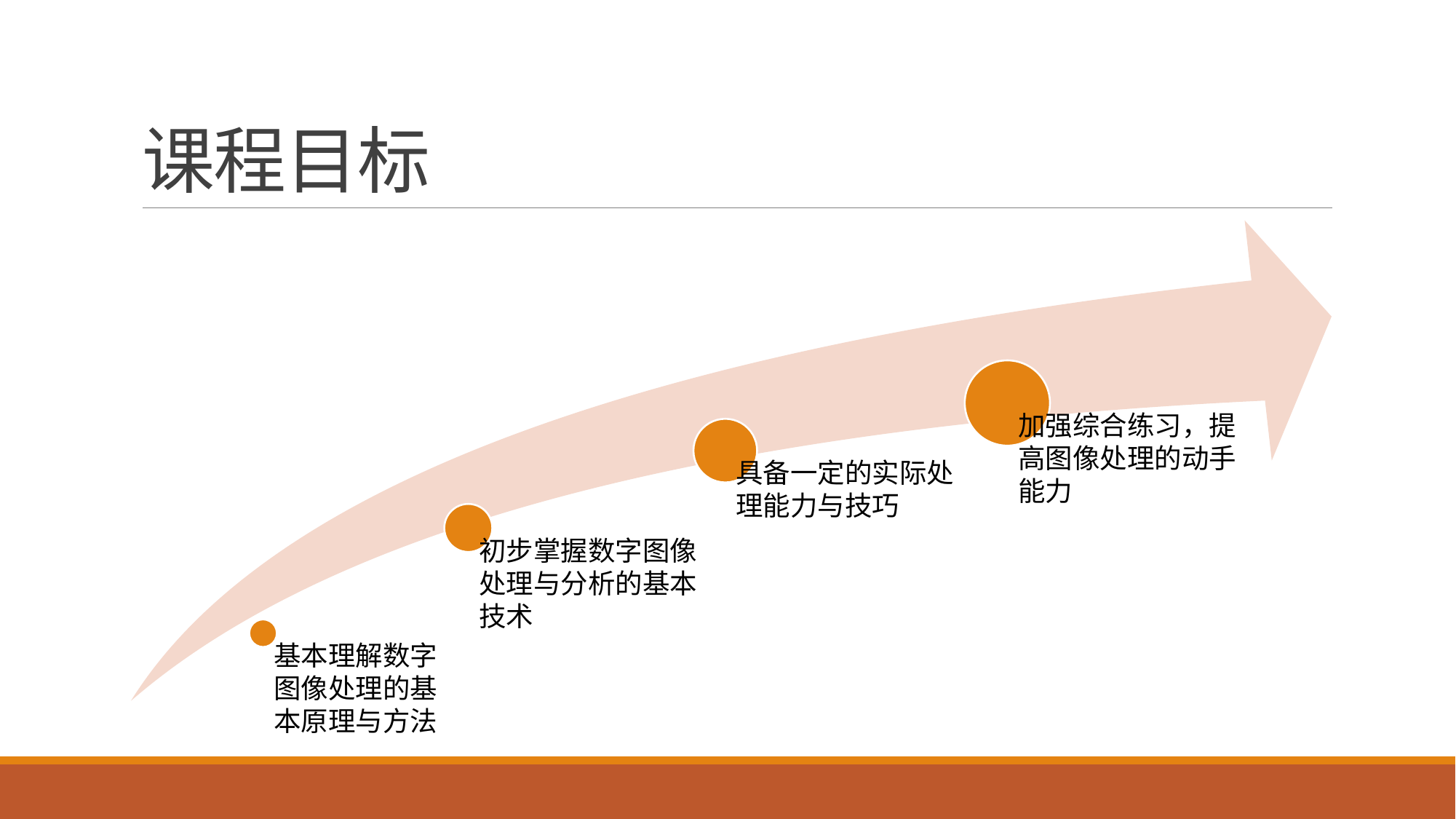

# 课程目标
基本理解数字图像处理的基本原理与方法
初步掌握数字图像处理与分析的基本技术
具备一定的实际处理能力与技巧
加强综合练习，提高图像处理的动手能力